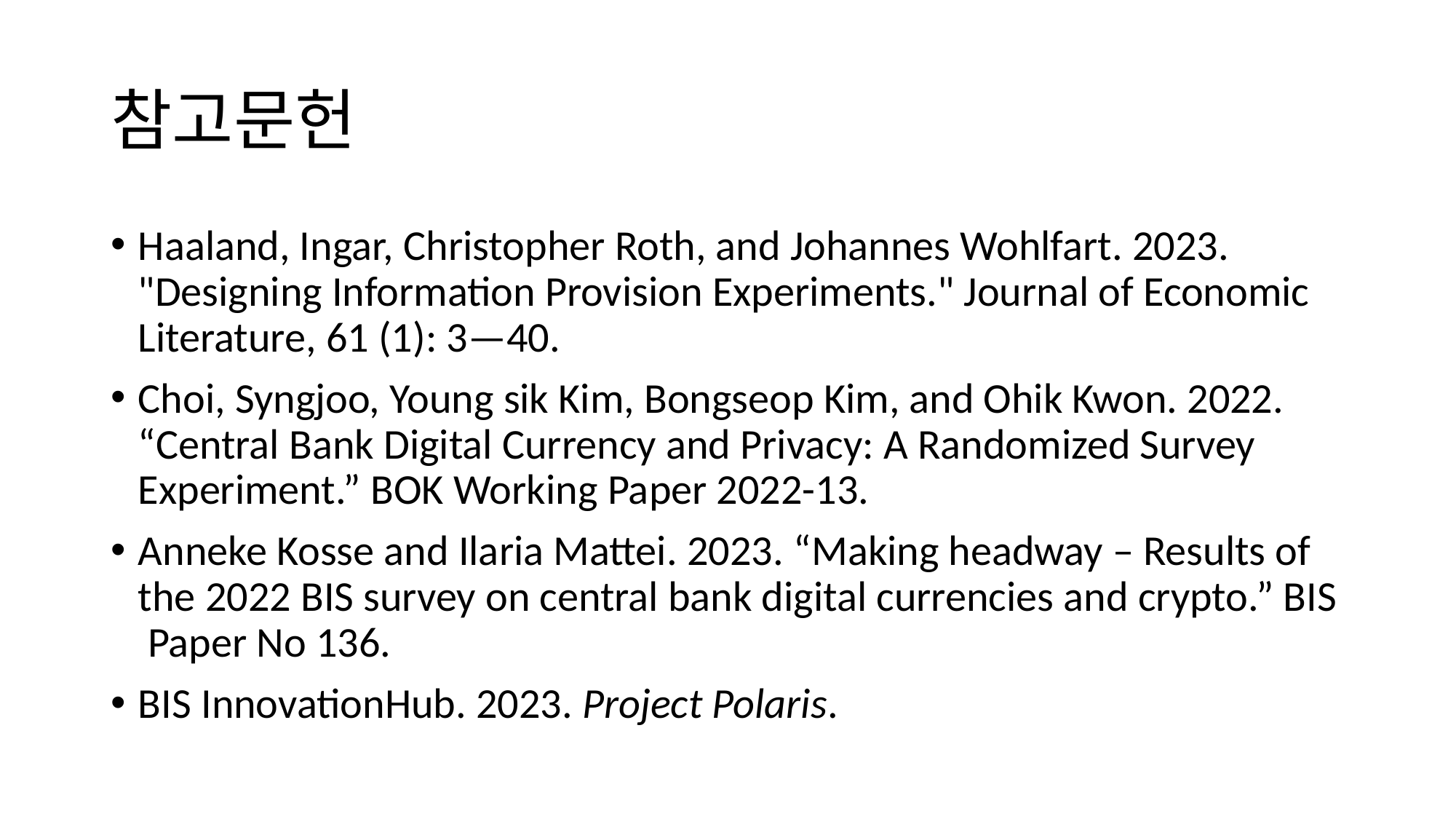

# 참고문헌
Haaland, Ingar, Christopher Roth, and Johannes Wohlfart. 2023. "Designing Information Provision Experiments." Journal of Economic Literature, 61 (1): 3—40.
Choi, Syngjoo, Young sik Kim, Bongseop Kim, and Ohik Kwon. 2022. “Central Bank Digital Currency and Privacy: A Randomized Survey Experiment.” BOK Working Paper 2022-13.
Anneke Kosse and Ilaria Mattei. 2023. “Making headway – Results of the 2022 BIS survey on central bank digital currencies and crypto.” BIS  Paper No 136.
BIS InnovationHub. 2023. Project Polaris.